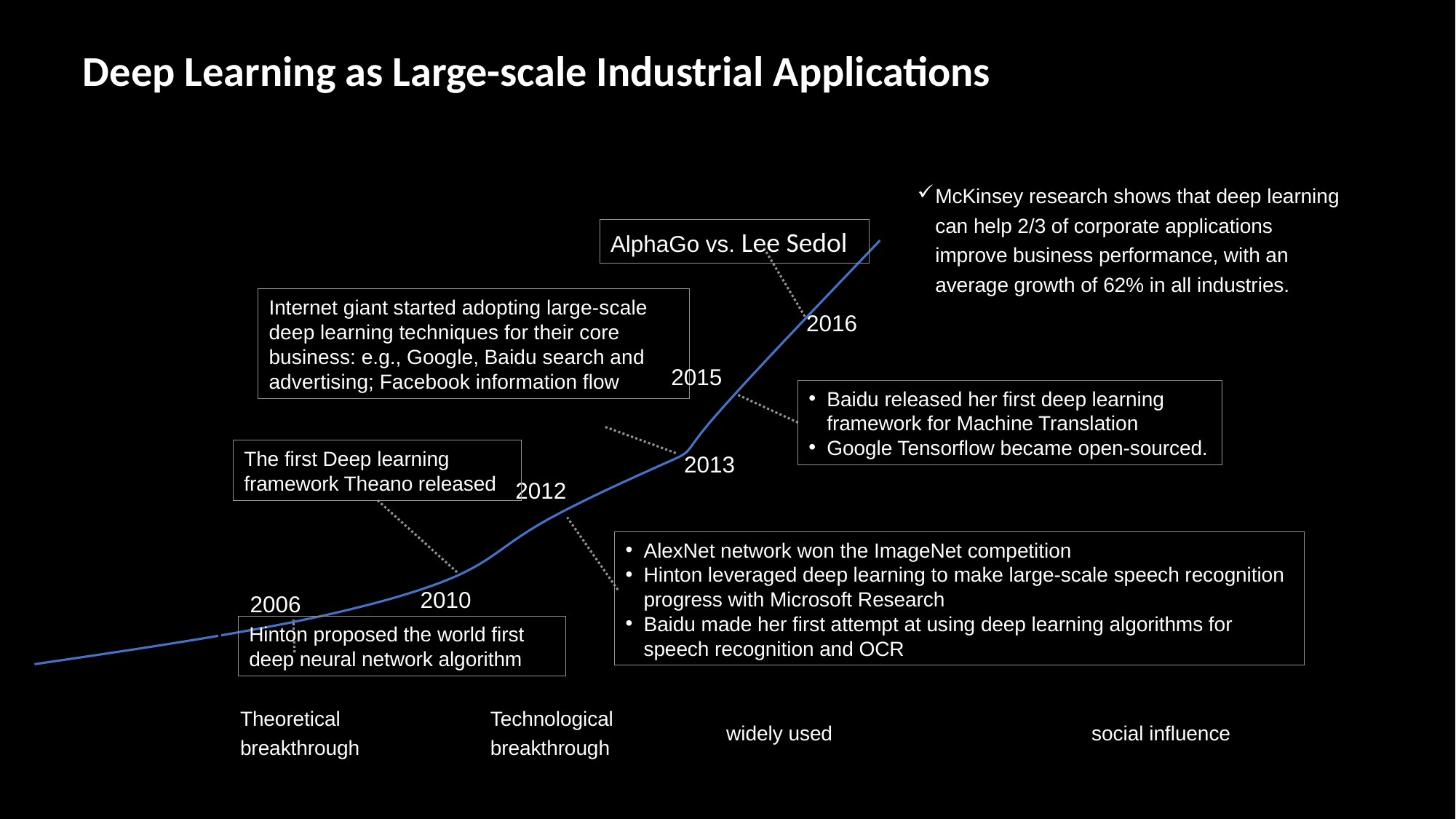

Deep Learning as Large-scale Industrial Applications

### Chart

| Category | Y 值 |
|---|---|
McKinsey research shows that deep learning can help 2/3 of corporate applications improve business performance, with an average growth of 62% in all industries.
AlphaGo vs. Lee Sedol
Internet giant started adopting large-scale deep learning techniques for their core business: e.g., Google, Baidu search and advertising; Facebook information flow
2016
2015
Baidu released her first deep learning framework for Machine Translation
Google Tensorflow became open-sourced.
The first Deep learning framework Theano released
2013
2012

AlexNet network won the ImageNet competition
Hinton leveraged deep learning to make large-scale speech recognition progress with Microsoft Research
Baidu made her first attempt at using deep learning algorithms for speech recognition and OCR
2010
2006
Hinton proposed the world first deep neural network algorithm
Theoretical breakthrough
Technological breakthrough
widely used
social influence